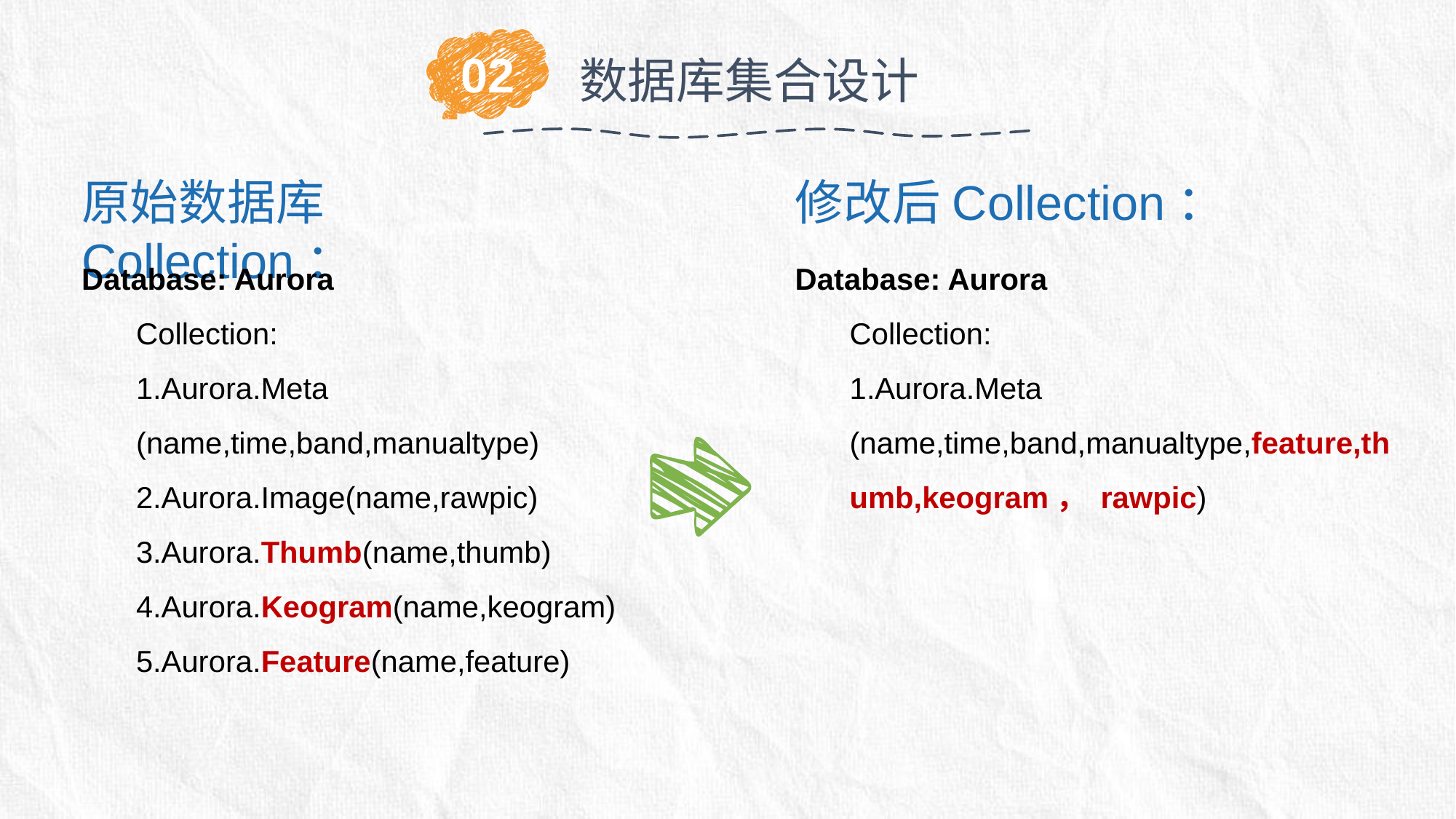

02
数据库集合设计

原始数据库Collection：
修改后Collection：
Database: Aurora
Collection:
1.Aurora.Meta (name,time,band,manualtype)
2.Aurora.Image(name,rawpic)
3.Aurora.Thumb(name,thumb)
4.Aurora.Keogram(name,keogram)
5.Aurora.Feature(name,feature)

Database: Aurora
Collection:
1.Aurora.Meta (name,time,band,manualtype,feature,thumb,keogram， rawpic)